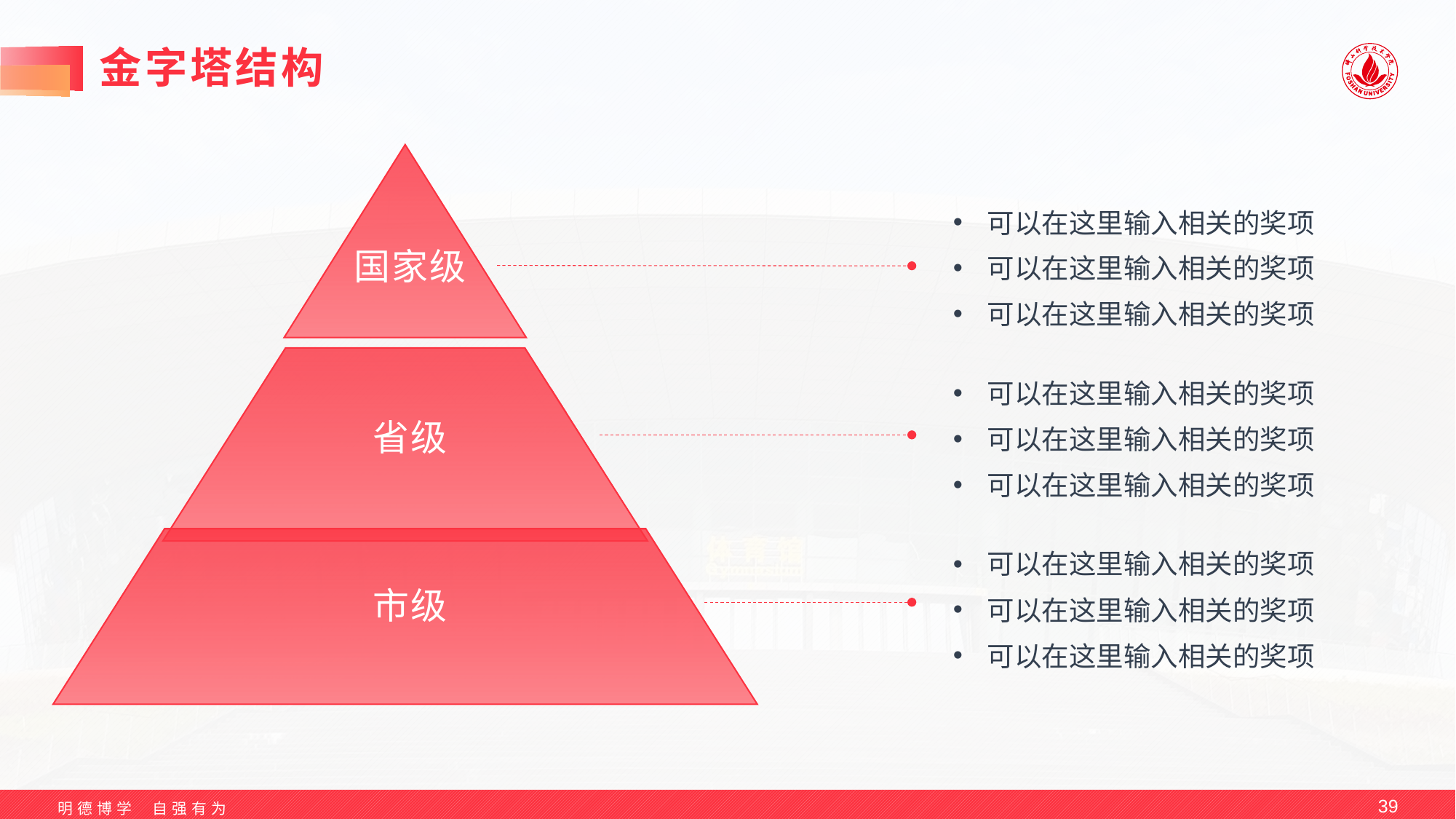

# 金字塔结构

可以在这里输入相关的奖项
可以在这里输入相关的奖项
可以在这里输入相关的奖项
国家级

可以在这里输入相关的奖项
可以在这里输入相关的奖项
可以在这里输入相关的奖项
省级

可以在这里输入相关的奖项
可以在这里输入相关的奖项
可以在这里输入相关的奖项
市级
39